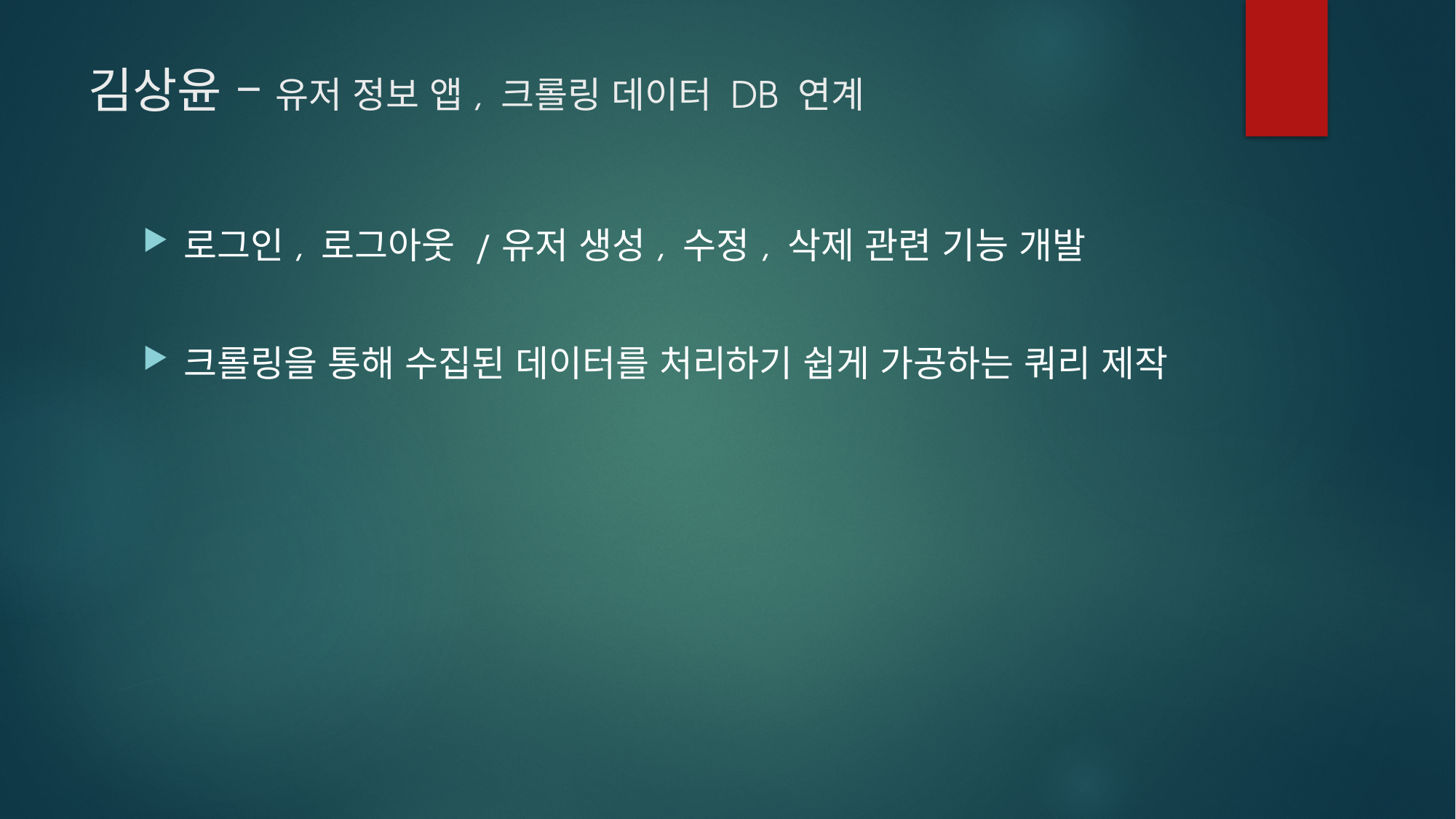

# 김상윤 – 유저 정보 앱, 크롤링 데이터 DB 연계
로그인, 로그아웃 /유저 생성, 수정, 삭제 관련 기능 개발

크롤링을 통해 수집된 데이터를 처리하기 쉽게 가공하는 쿼리 제작